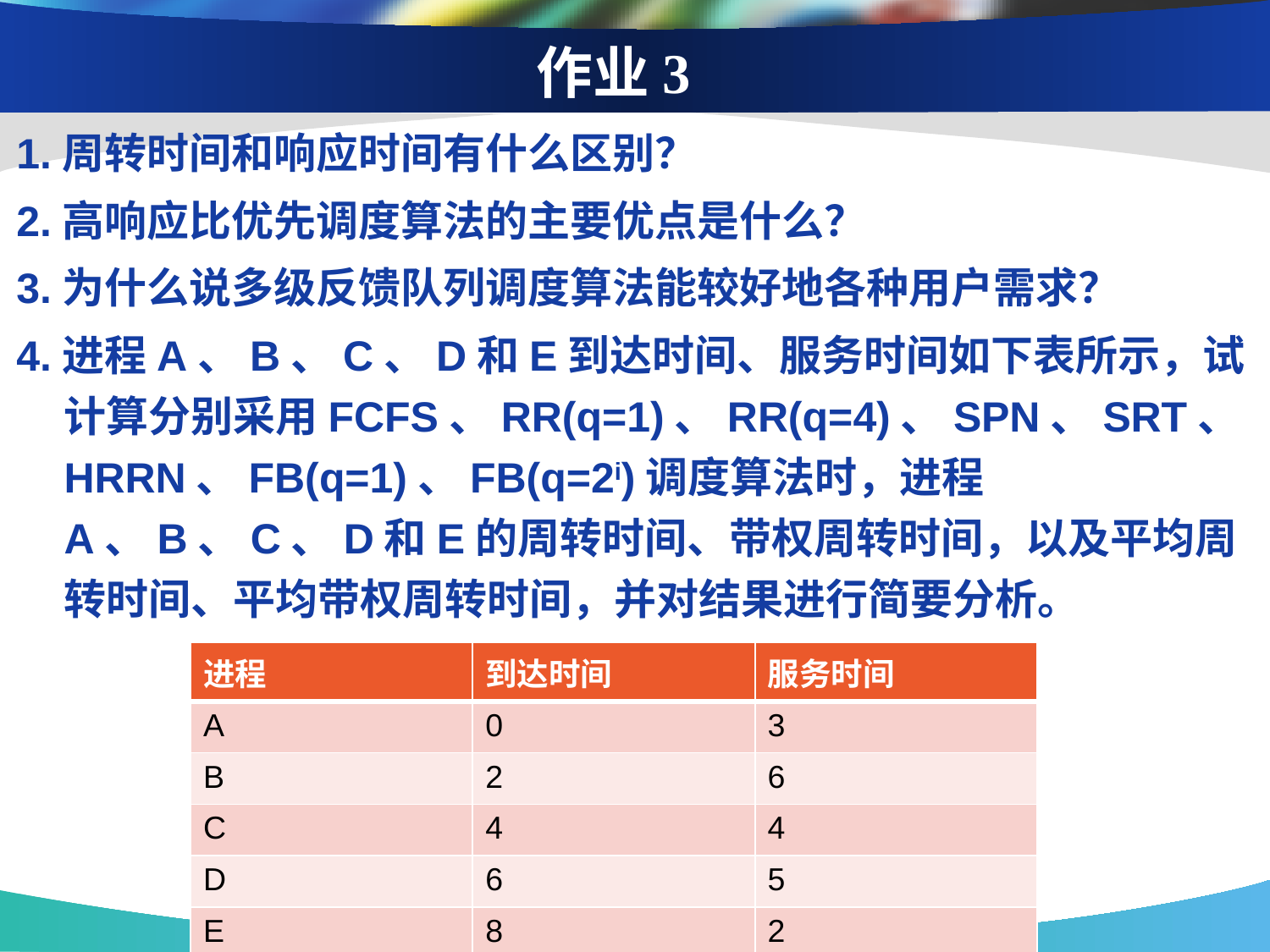

# 作业3
1.周转时间和响应时间有什么区别？
2.高响应比优先调度算法的主要优点是什么？
3.为什么说多级反馈队列调度算法能较好地各种用户需求？
4.进程A、B、C、D和E到达时间、服务时间如下表所示，试计算分别采用FCFS、RR(q=1)、RR(q=4)、SPN、SRT、HRRN、FB(q=1)、FB(q=2i)调度算法时，进程A、B、C、D和E的周转时间、带权周转时间，以及平均周转时间、平均带权周转时间，并对结果进行简要分析。

| 进程 | 到达时间 | 服务时间 |
| --- | --- | --- |
| A | 0 | 3 |
| B | 2 | 6 |
| C | 4 | 4 |
| D | 6 | 5 |
| E | 8 | 2 |